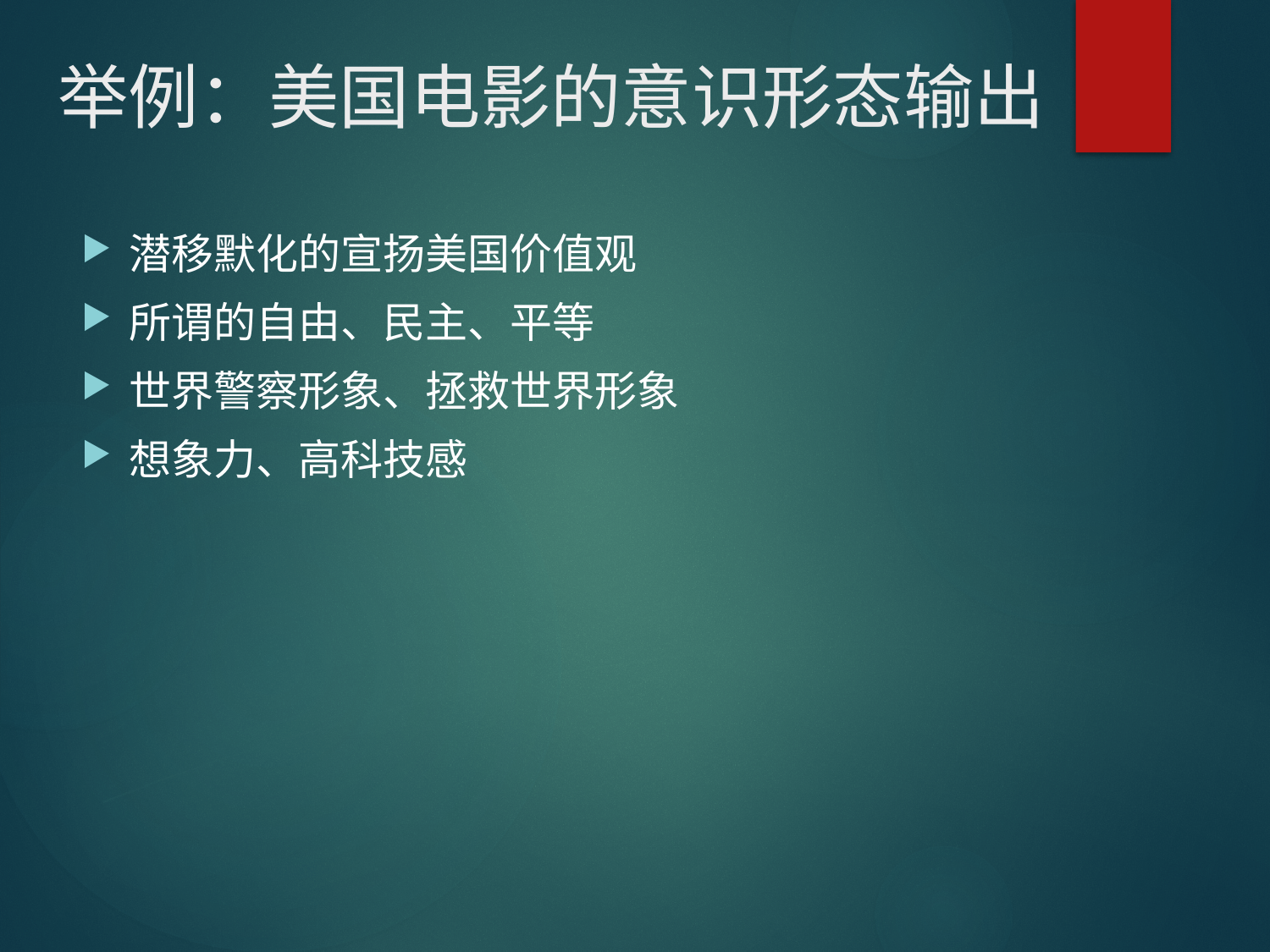

# 举例：美国电影的意识形态输出
潜移默化的宣扬美国价值观
所谓的自由、民主、平等
世界警察形象、拯救世界形象
想象力、高科技感